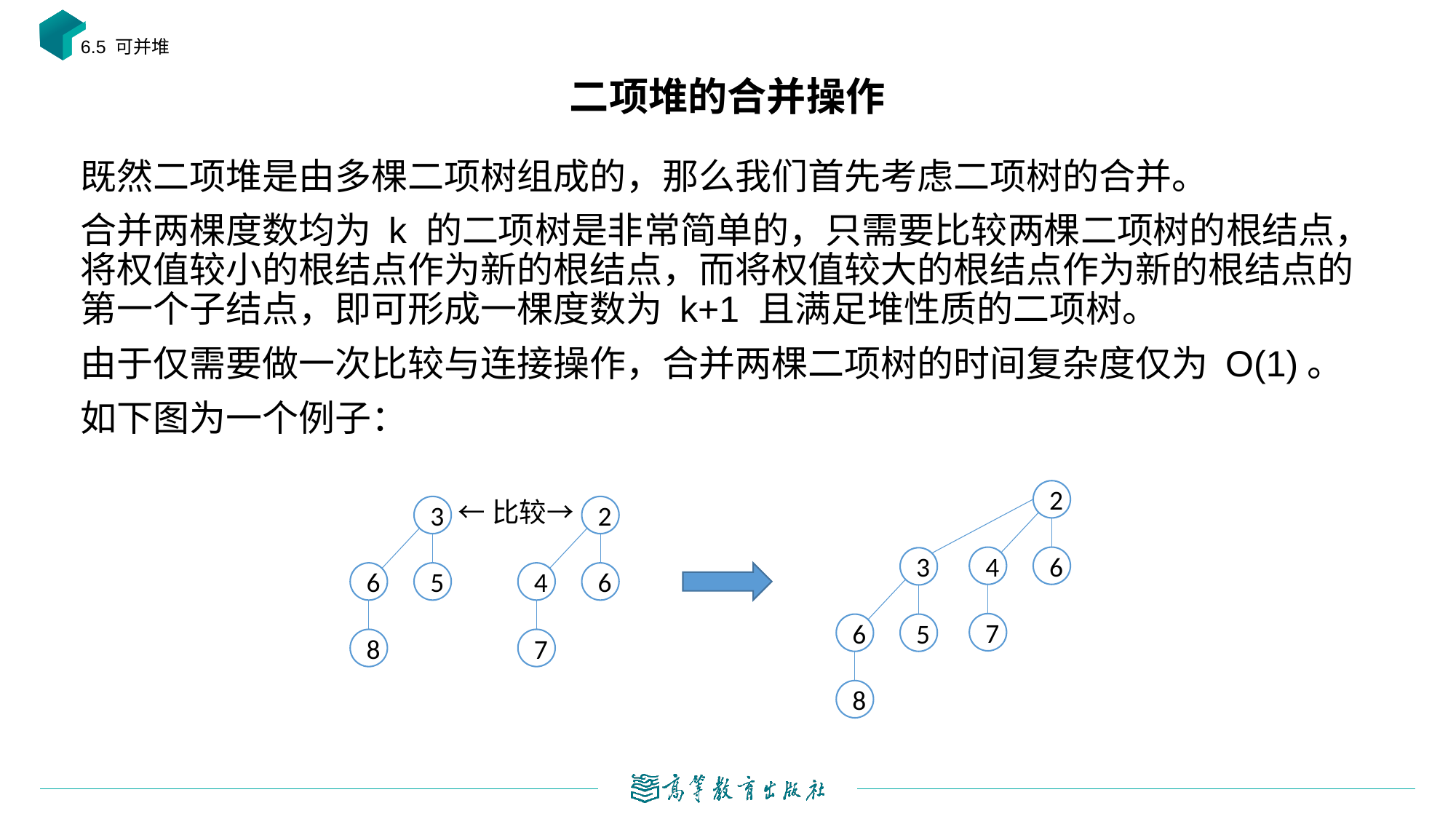

6.5 可并堆

# 二项堆的合并操作
既然二项堆是由多棵二项树组成的，那么我们首先考虑二项树的合并。
合并两棵度数均为 k 的二项树是非常简单的，只需要比较两棵二项树的根结点，将权值较小的根结点作为新的根结点，而将权值较大的根结点作为新的根结点的第一个子结点，即可形成一棵度数为 k+1 且满足堆性质的二项树。
由于仅需要做一次比较与连接操作，合并两棵二项树的时间复杂度仅为 O(1)。
如下图为一个例子：
2
←比较→
3
2
4
6
3
6
5
4
6

7
6
5
8
7
8